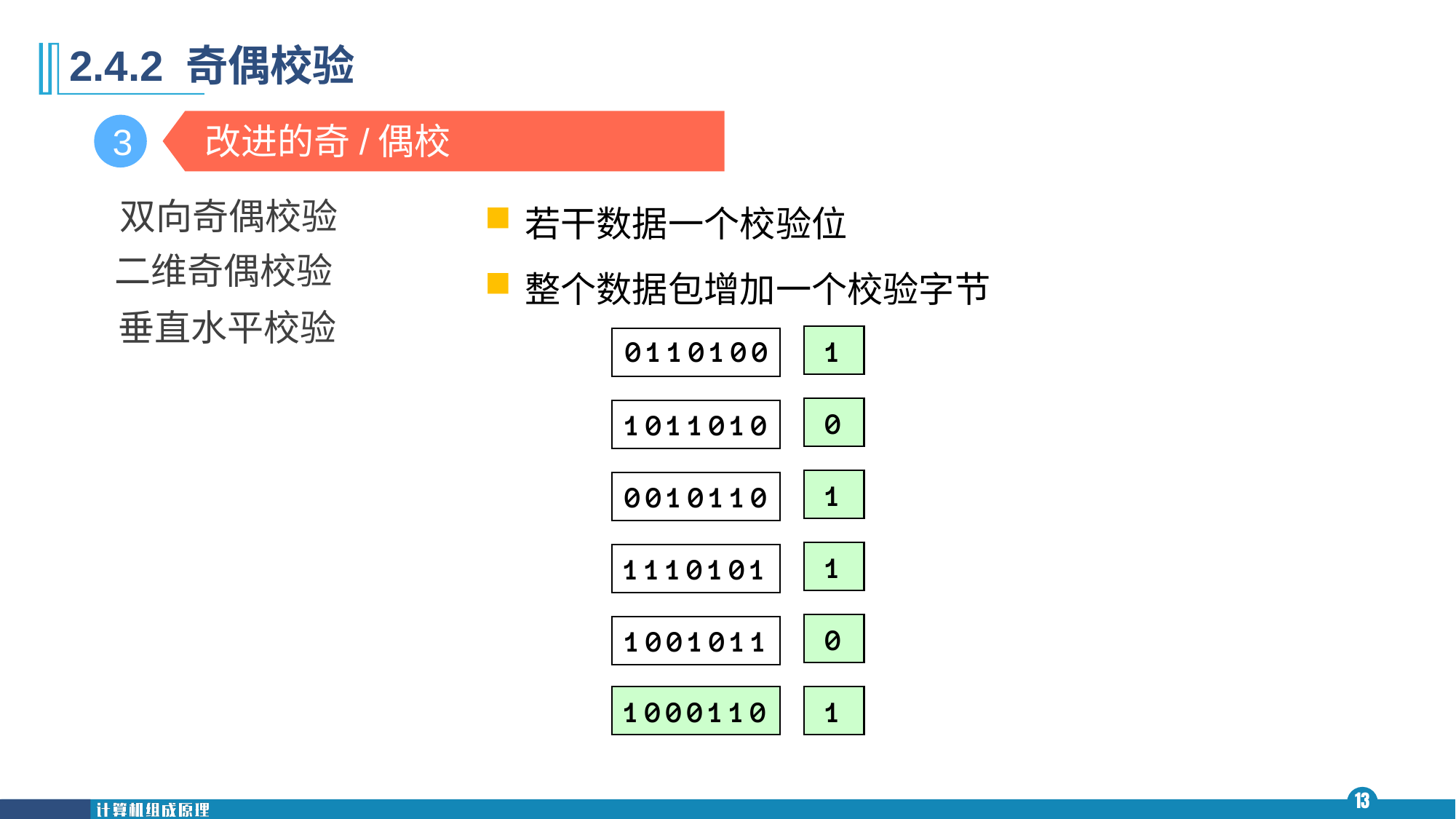

# 2.4.2 奇偶校验

改进的奇/偶校
3
若干数据一个校验位
整个数据包增加一个校验字节

   双向奇偶校验
二维奇偶校验
垂直水平校验
1
0110100

0
1011010

1
0010110

1
1110101

0
1001011

1000110
1